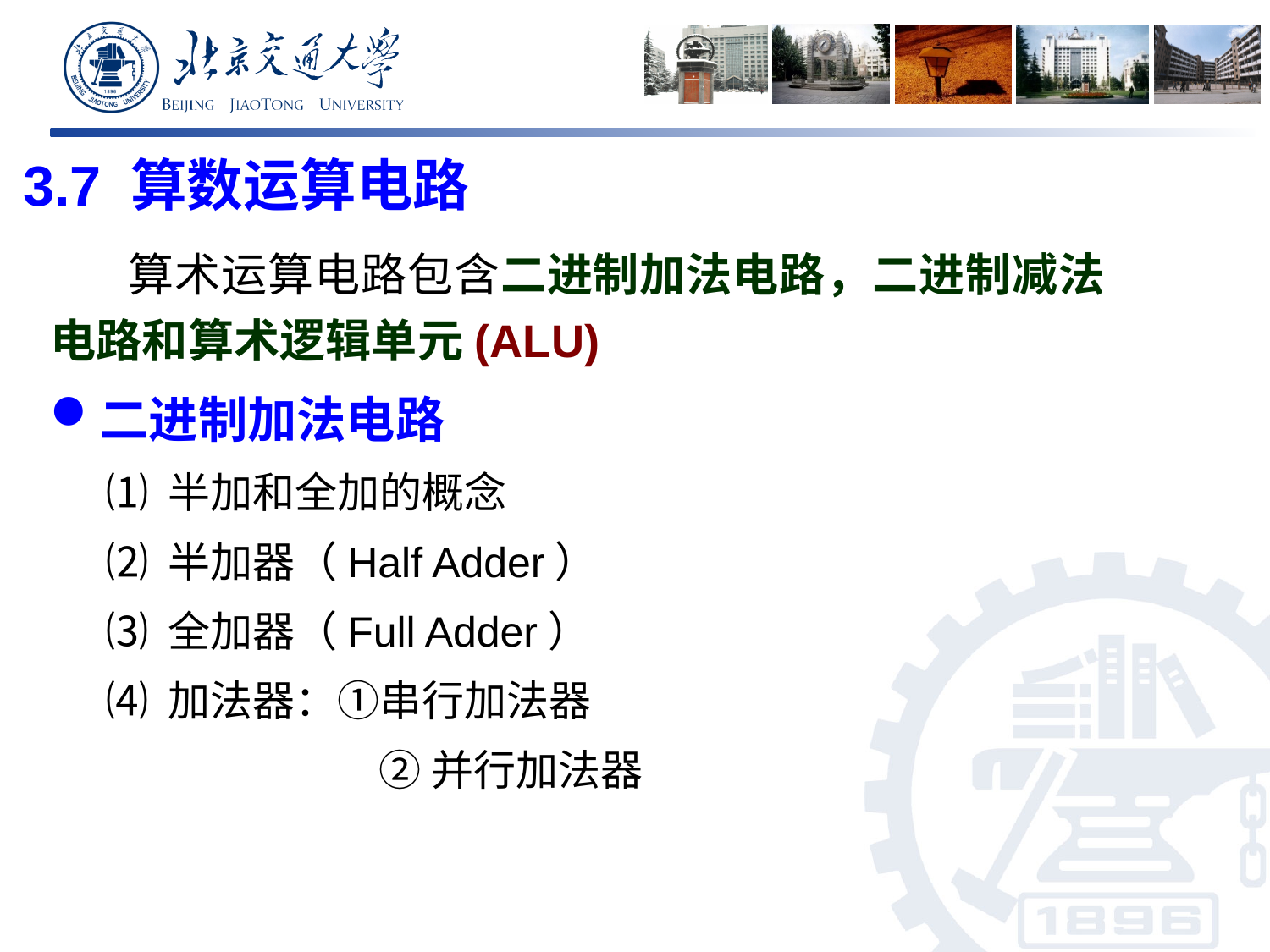

# 3.7 算数运算电路
      算术运算电路包含二进制加法电路，二进制减法电路和算术逻辑单元(ALU)
二进制加法电路
⑴ 半加和全加的概念
⑵ 半加器（Half Adder）
⑶ 全加器（Full Adder）
⑷ 加法器：①串行加法器
		  ②并行加法器